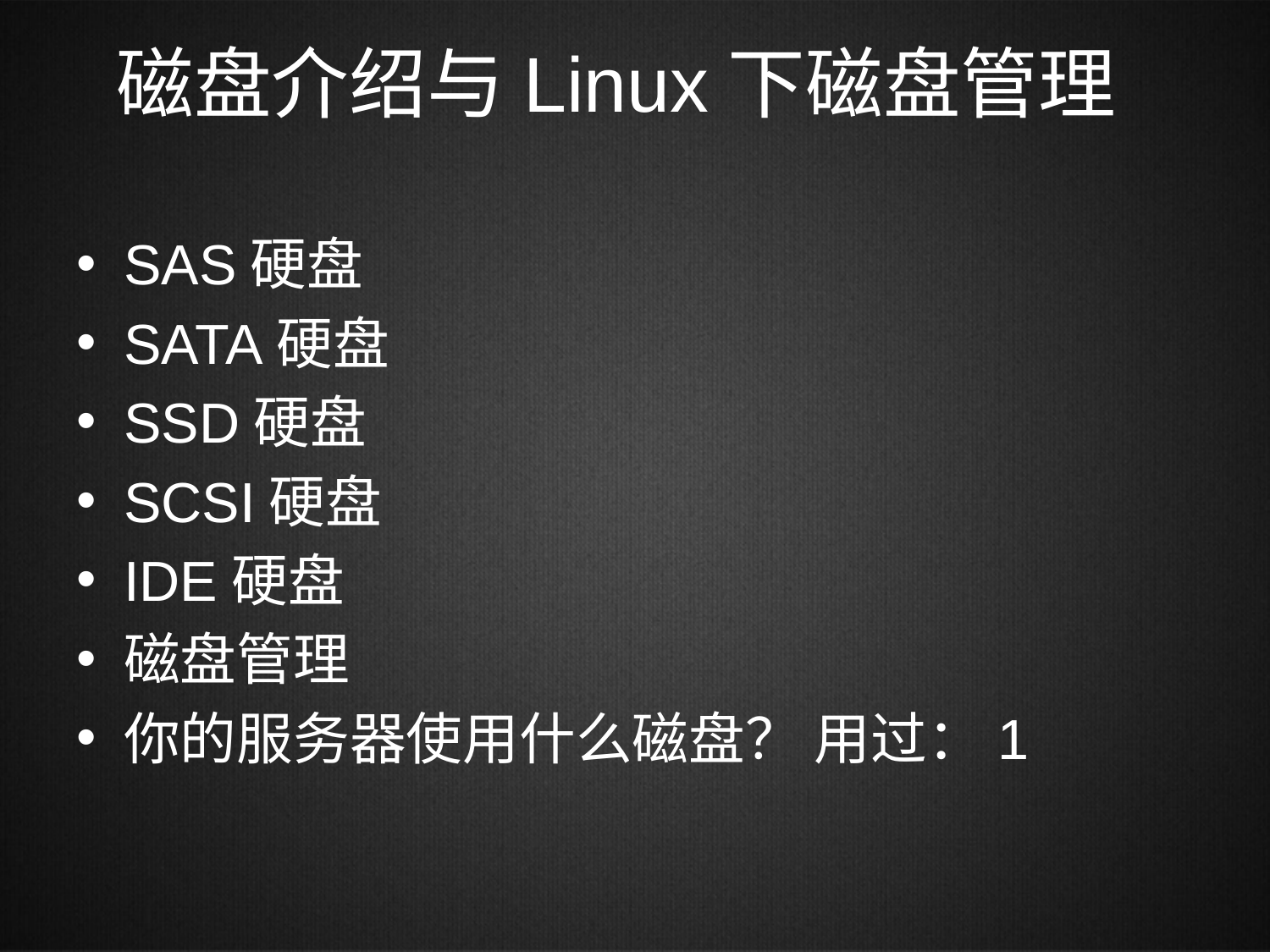

# 磁盘介绍与Linux下磁盘管理
SAS硬盘
SATA硬盘
SSD硬盘
SCSI硬盘
IDE硬盘
磁盘管理
你的服务器使用什么磁盘？ 用过：1